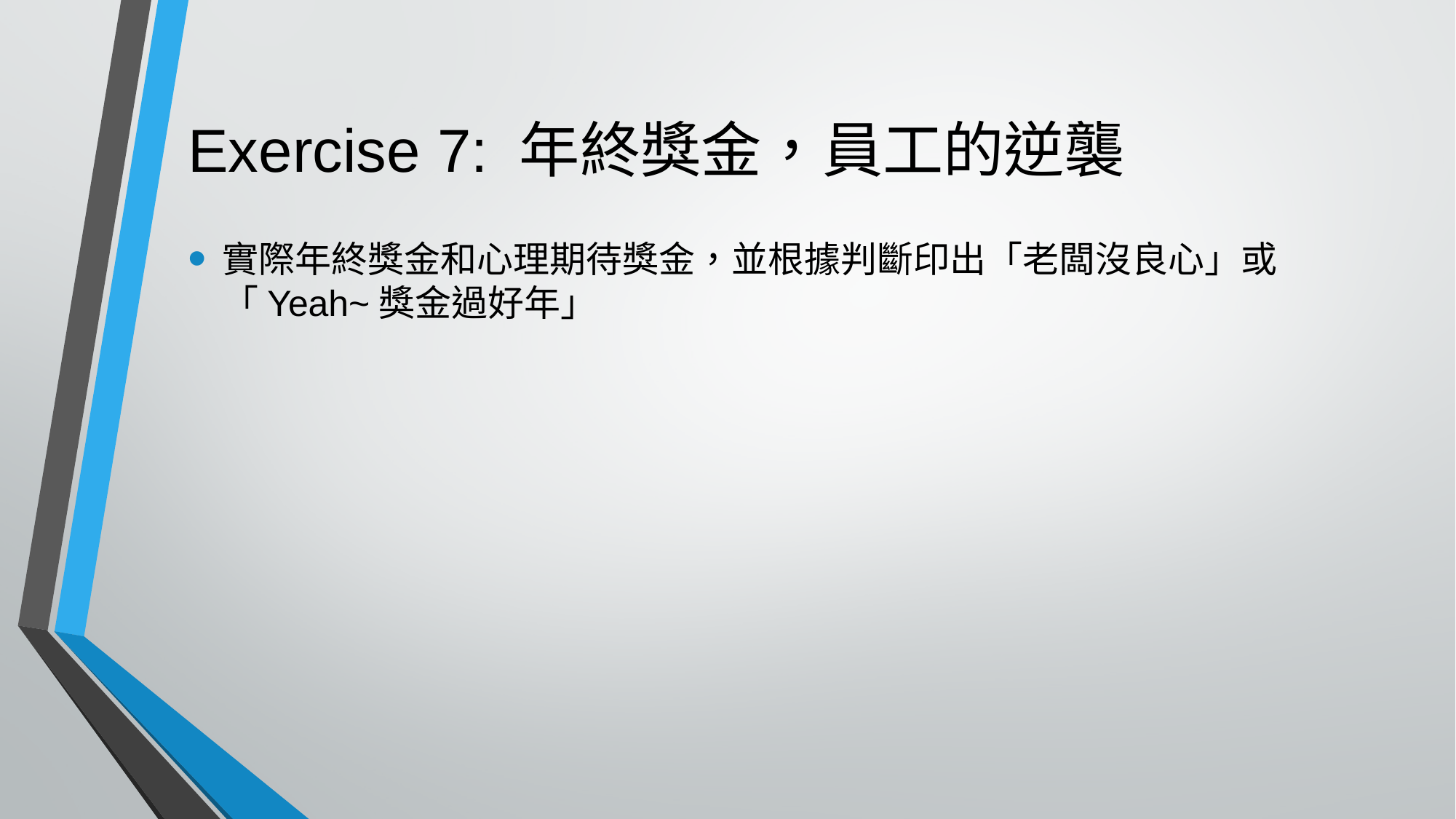

# Exercise 7: 年終獎金，員工的逆襲
實際年終獎金和心理期待獎金，並根據判斷印出「老闆沒良心」或「Yeah~獎金過好年」